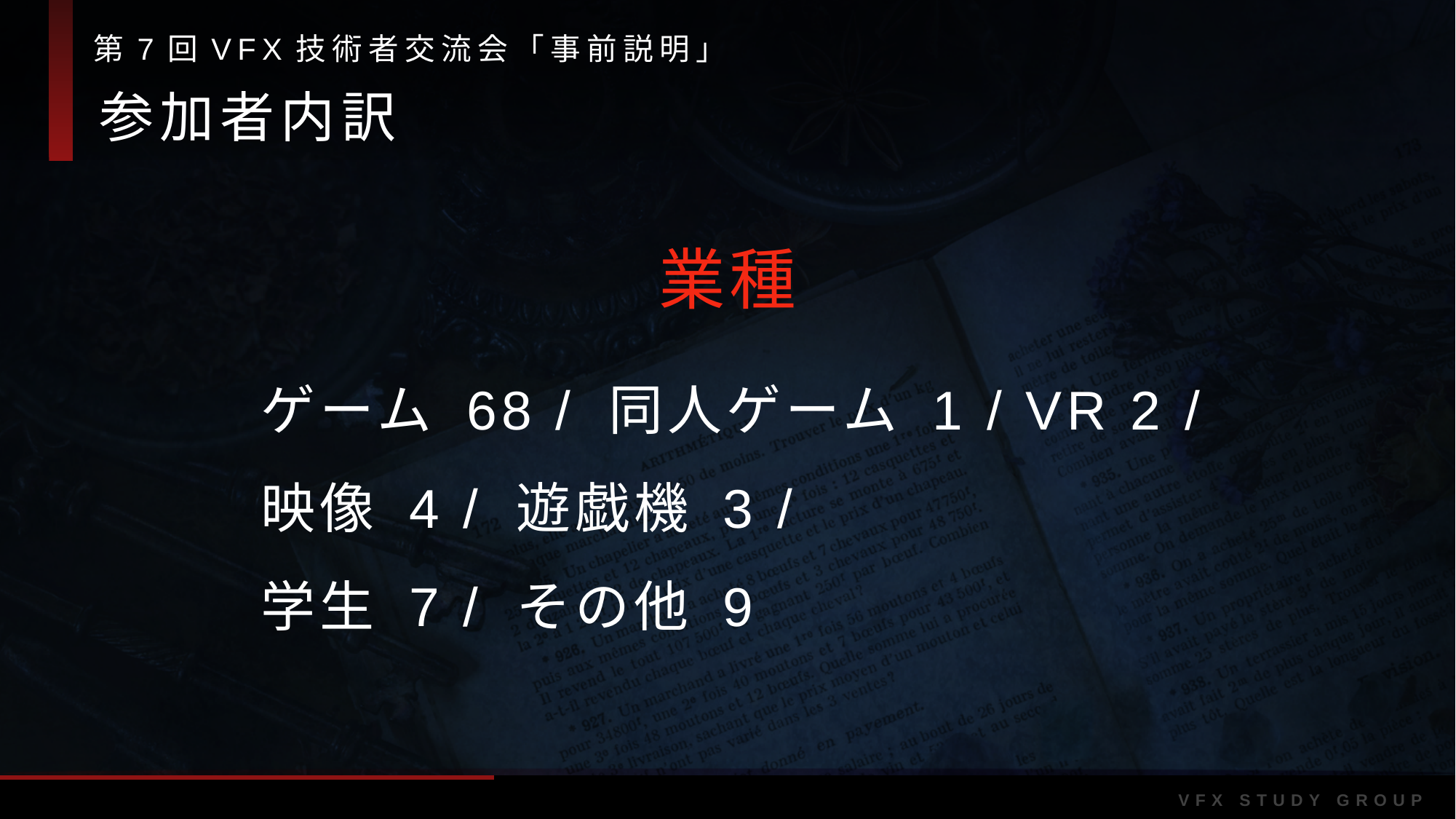

参加者内訳
業種
ゲーム 68 / 同人ゲーム 1 / VR 2 /
映像 4 / 遊戯機 3 /
学生 7 / その他 9